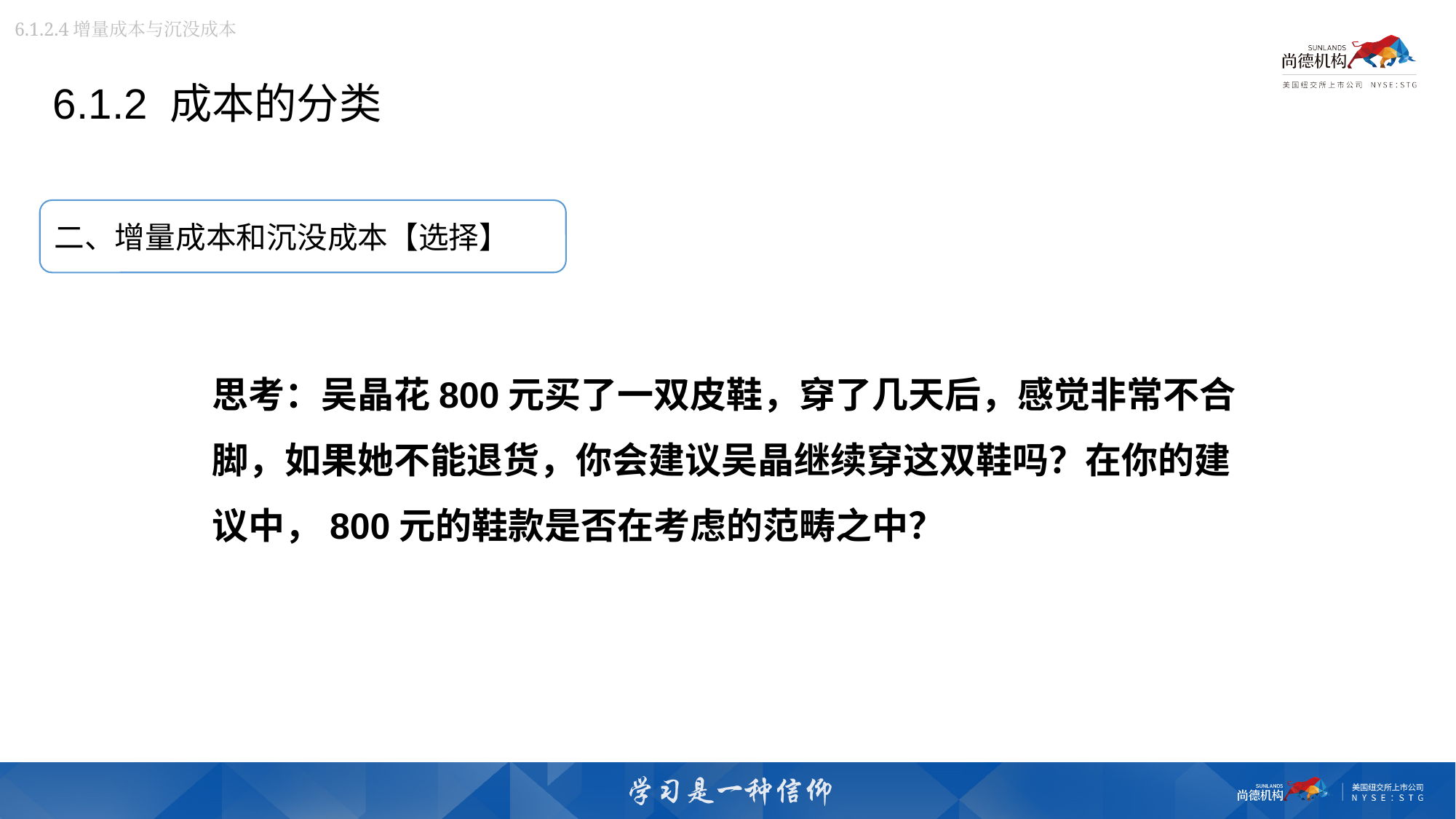

6.1.2.4增量成本与沉没成本
6.1.2 成本的分类
二、增量成本和沉没成本【选择】
思考：吴晶花800元买了一双皮鞋，穿了几天后，感觉非常不合脚，如果她不能退货，你会建议吴晶继续穿这双鞋吗？在你的建议中，800元的鞋款是否在考虑的范畴之中？